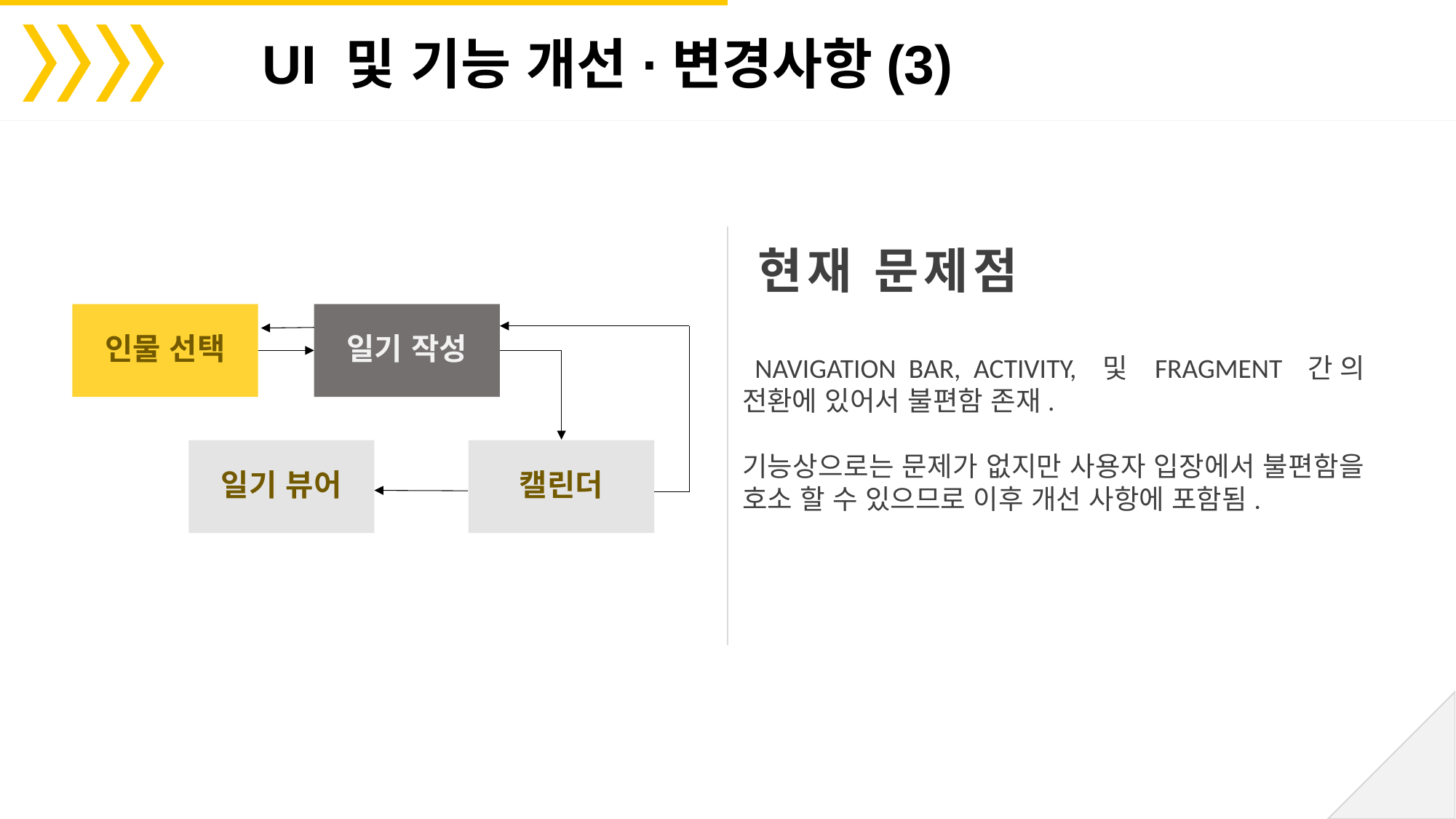

UI 및 기능 개선 ∙ 변경사항(3)

현재 문제점
인물 선택
일기 작성
 NAVIGATION BAR, ACTIVITY, 및 FRAGMENT 간의 전환에 있어서 불편함 존재.

기능상으로는 문제가 없지만 사용자 입장에서 불편함을 호소 할 수 있으므로 이후 개선 사항에 포함됨.
일기 뷰어
캘린더